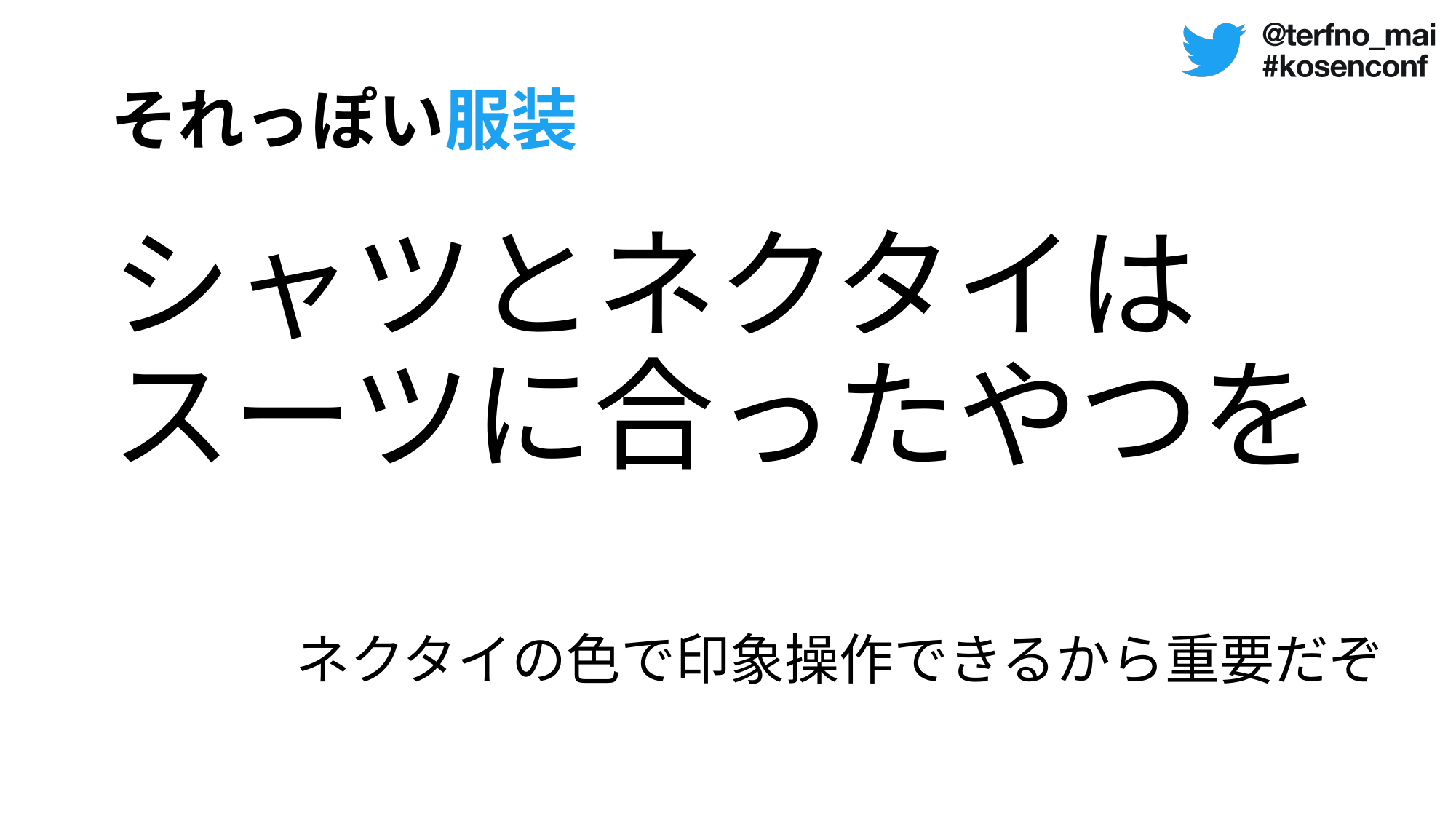

# それっぽい服装
シャツとネクタイは
スーツに合ったやつを
ネクタイの色で印象操作できるから重要だぞ